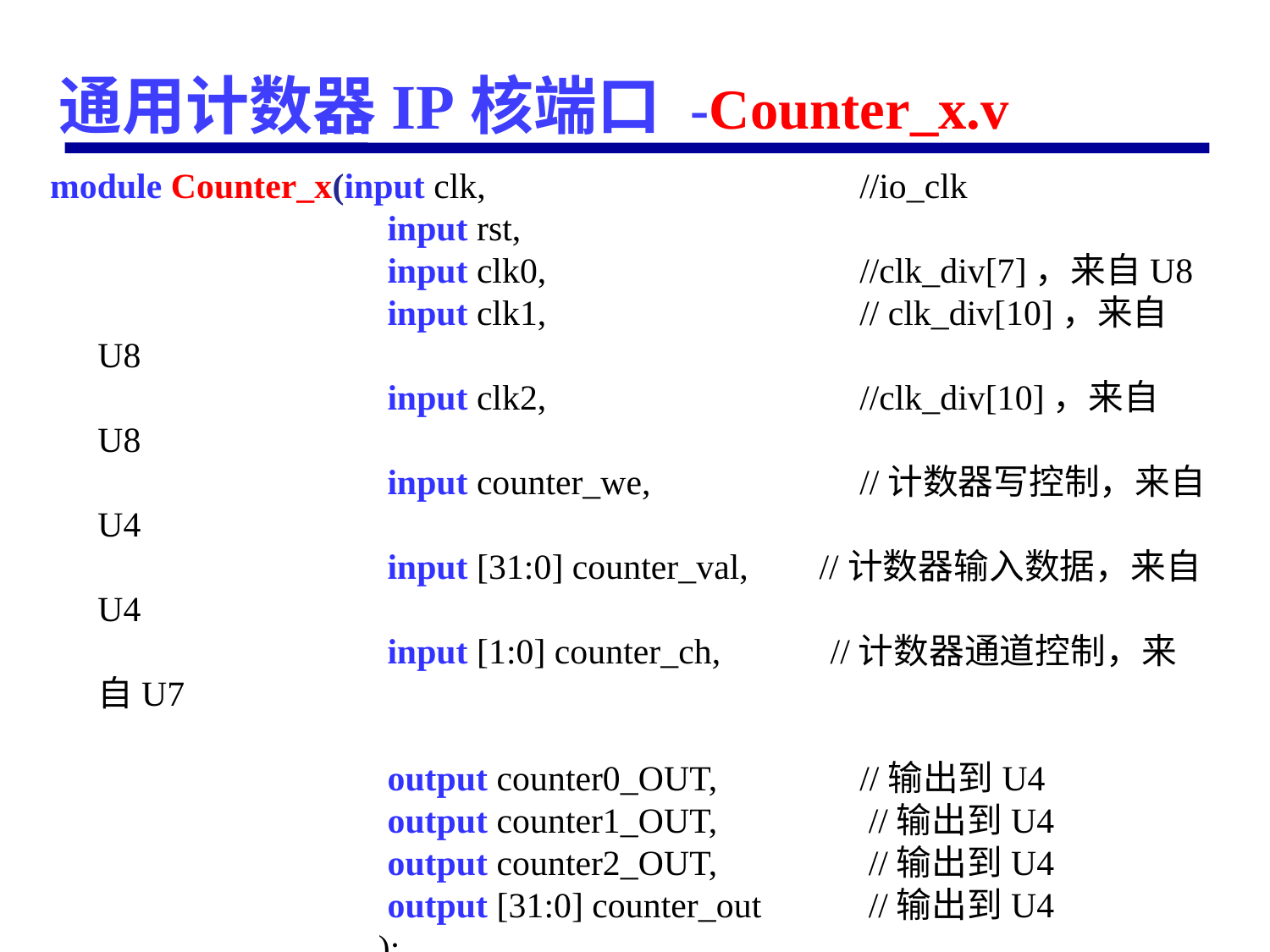

# 通用计数器IP核端口 -Counter_x.v
module Counter_x(input clk,			//io_clk
			    input rst,
			    input clk0,			//clk_div[7]，来自U8
			    input clk1,			// clk_div[10]，来自U8
			    input clk2,			//clk_div[10]，来自U8
			    input counter_we,		//计数器写控制，来自U4
			    input [31:0] counter_val,        //计数器输入数据，来自U4
			    input [1:0] counter_ch,	           //计数器通道控制，来自U7

			    output counter0_OUT,		//输出到U4
			    output counter1_OUT,		 //输出到U4
			    output counter2_OUT,		 //输出到U4
			    output [31:0] counter_out	 //输出到U4
			   );
endmodule